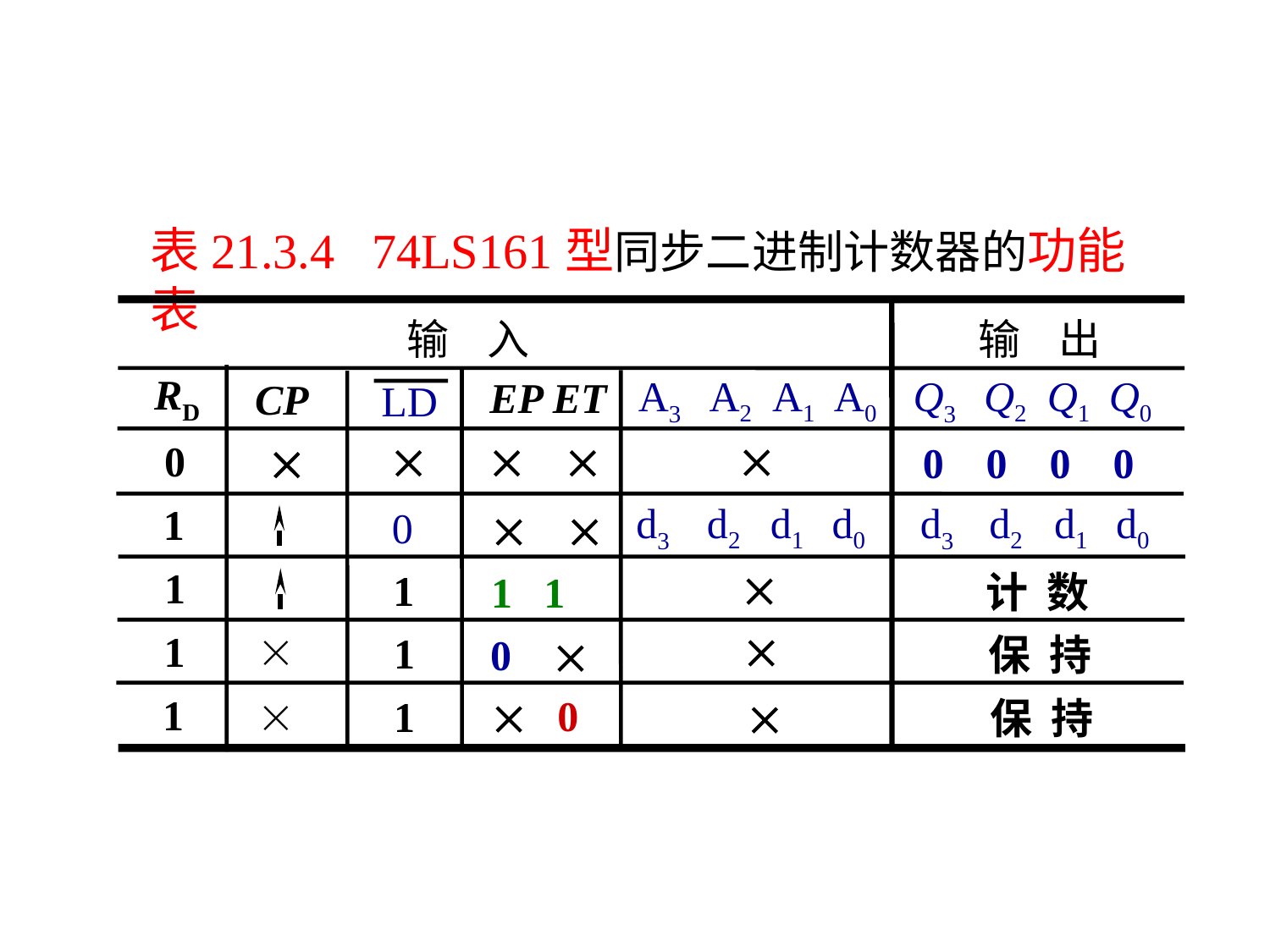

表21.3.4   74LS161型同步二进制计数器的功能表

输    入
输    出
 RD
A2
A1
A0
Q2
Q1
Q0
A3
Q3

EP ET
 CP
LD

×
×
×    ×
0
×
0    0    0    0
d2
d1
d0
d2
d1
d0
d3
d3
1
0
×    ×

1
×
1
1   1
计  数

×
×
1
1
保  持
0    ×
1
×
×   0
1
×
保  持